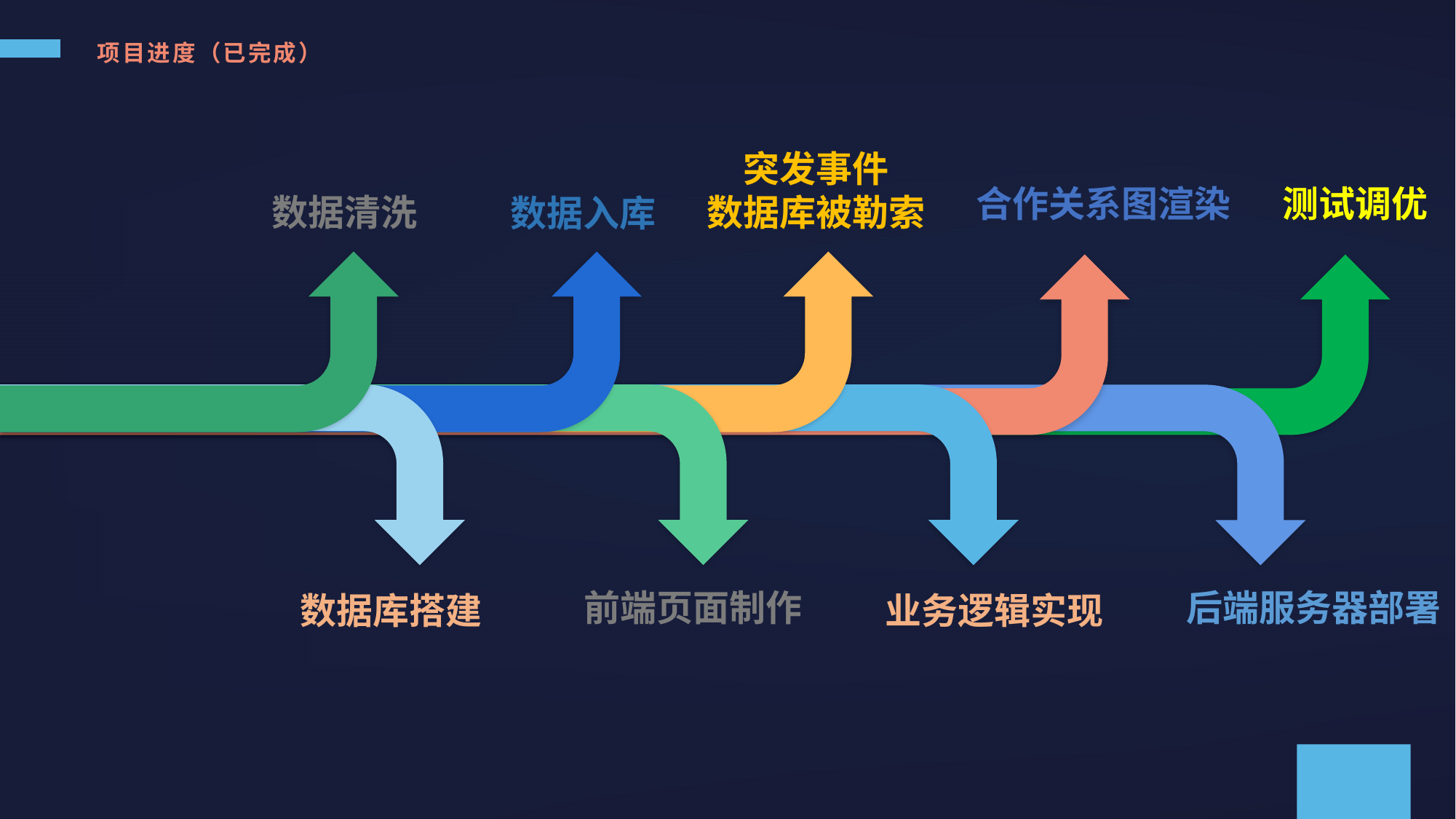

项目进度（已完成）

突发事件
数据库被勒索

合作关系图渲染
测试调优
数据清洗
数据入库

前端页面制作
后端服务器部署
数据库搭建
业务逻辑实现